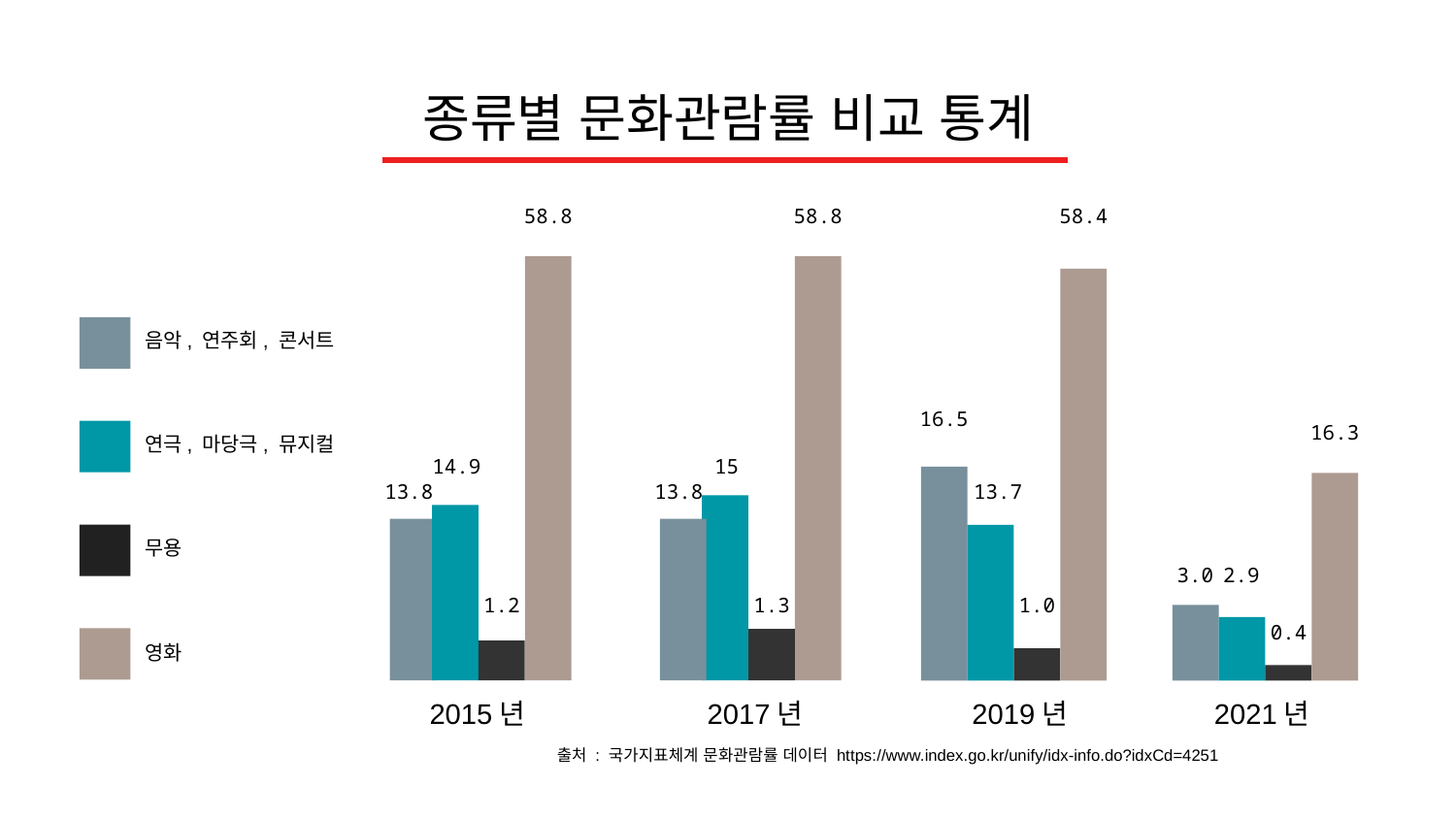

# 종류별 문화관람률 비교 통계
58.8
58.8
58.4

음악, 연주회, 콘서트

16.5
16.3
연극, 마당극, 뮤지컬

14.9
15
13.7
13.8
13.8

무용

3.0
2.9
1.2
1.3
1.0

0.4

영화

2015년
2017년
2021년
2019년
출처 : 국가지표체계 문화관람률 데이터 https://www.index.go.kr/unify/idx-info.do?idxCd=4251